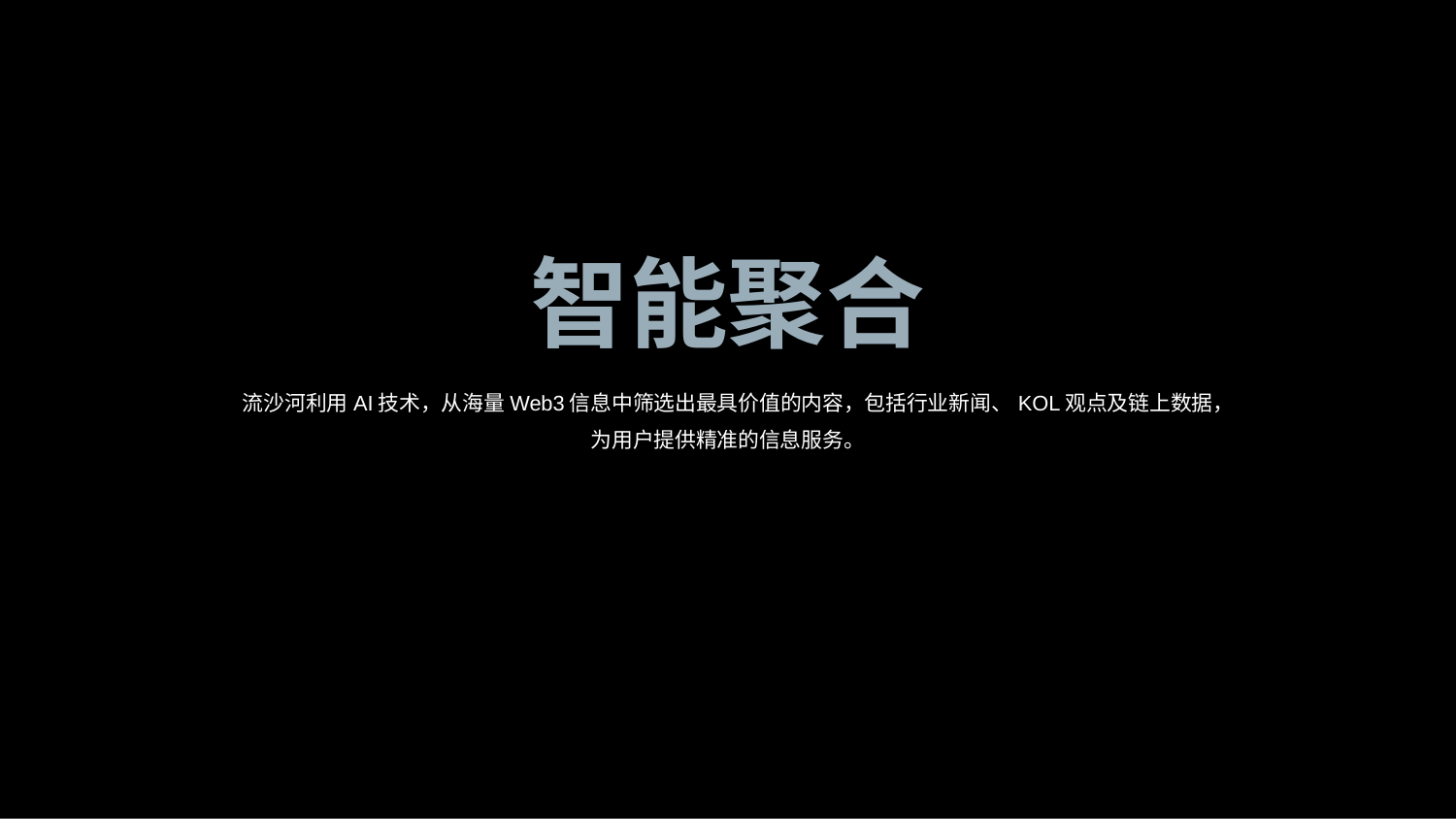

智能聚合
流沙河利用AI技术，从海量Web3信息中筛选出最具价值的内容，包括行业新闻、KOL观点及链上数据，为用户提供精准的信息服务。